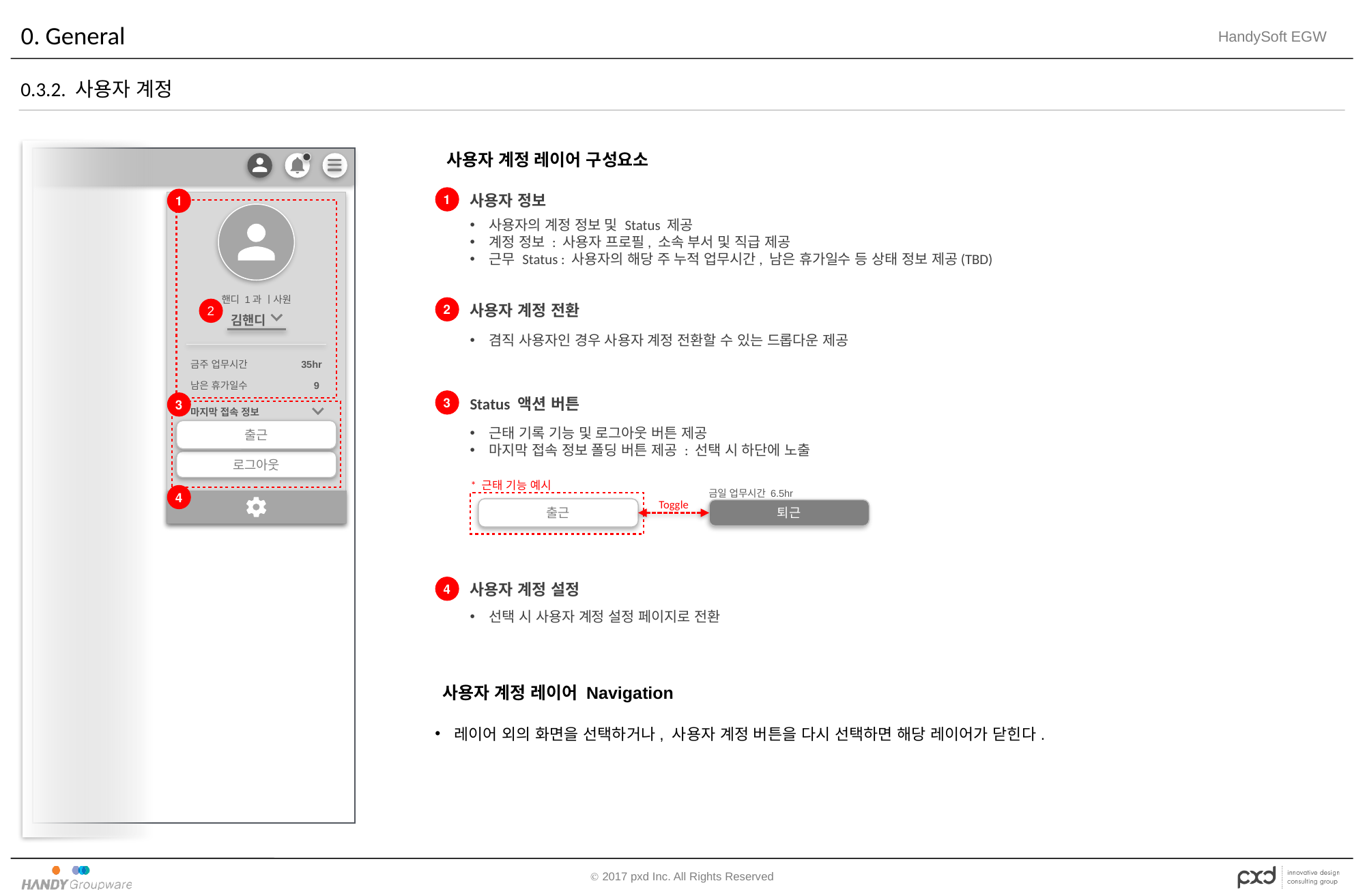

# 0. General
0.3.2. 사용자 계정
사용자 계정 레이어 구성요소

1

핸디 1과 ㅣ사원
2

김핸디

금주 업무시간
35hr
남은 휴가일수
9
3

마지막 접속 정보

출근
로그아웃
4

1

사용자 정보
사용자의 계정 정보 및 Status 제공
계정 정보 : 사용자 프로필, 소속 부서 및 직급 제공
근무 Status : 사용자의 해당 주 누적 업무시간, 남은 휴가일수 등 상태 정보 제공(TBD)
2

사용자 계정 전환
겸직 사용자인 경우 사용자 계정 전환할 수 있는 드롭다운 제공
3

Status 액션 버튼
근태 기록 기능 및 로그아웃 버튼 제공
마지막 접속 정보 폴딩 버튼 제공 : 선택 시 하단에 노출
* 근태 기능 예시
금일 업무시간 6.5hr
Toggle

출근
퇴근
4

사용자 계정 설정
선택 시 사용자 계정 설정 페이지로 전환
사용자 계정 레이어 Navigation
레이어 외의 화면을 선택하거나, 사용자 계정 버튼을 다시 선택하면 해당 레이어가 닫힌다.